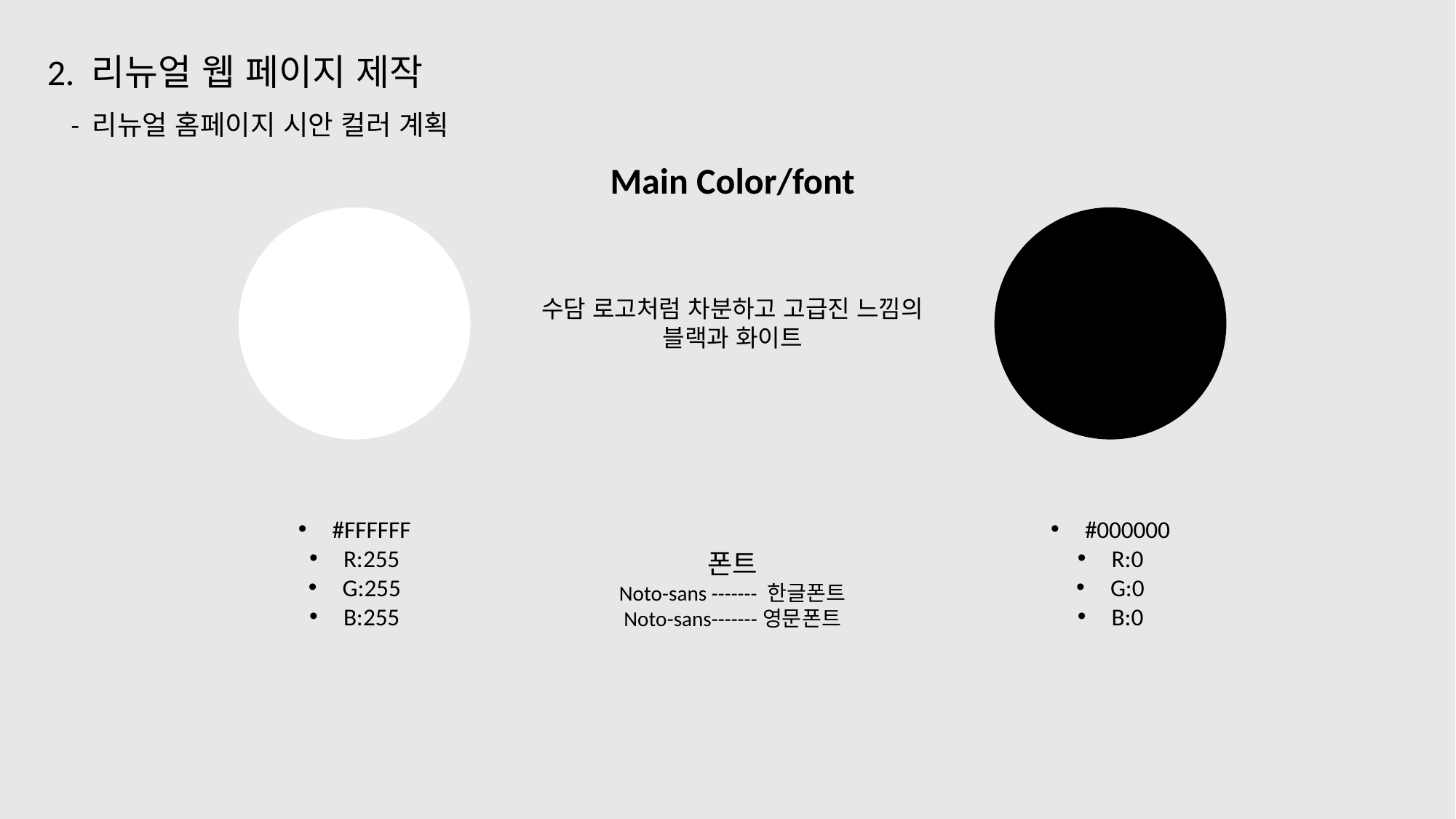

2. 리뉴얼 웹 페이지 제작
- 리뉴얼 홈페이지 시안 컬러 계획
Main Color/font

수담 로고처럼 차분하고 고급진 느낌의
블랙과 화이트
#000000
R:0
G:0
B:0
#FFFFFF
R:255
G:255
B:255
폰트
Noto-sans ------- 한글폰트
Noto-sans-------영문폰트